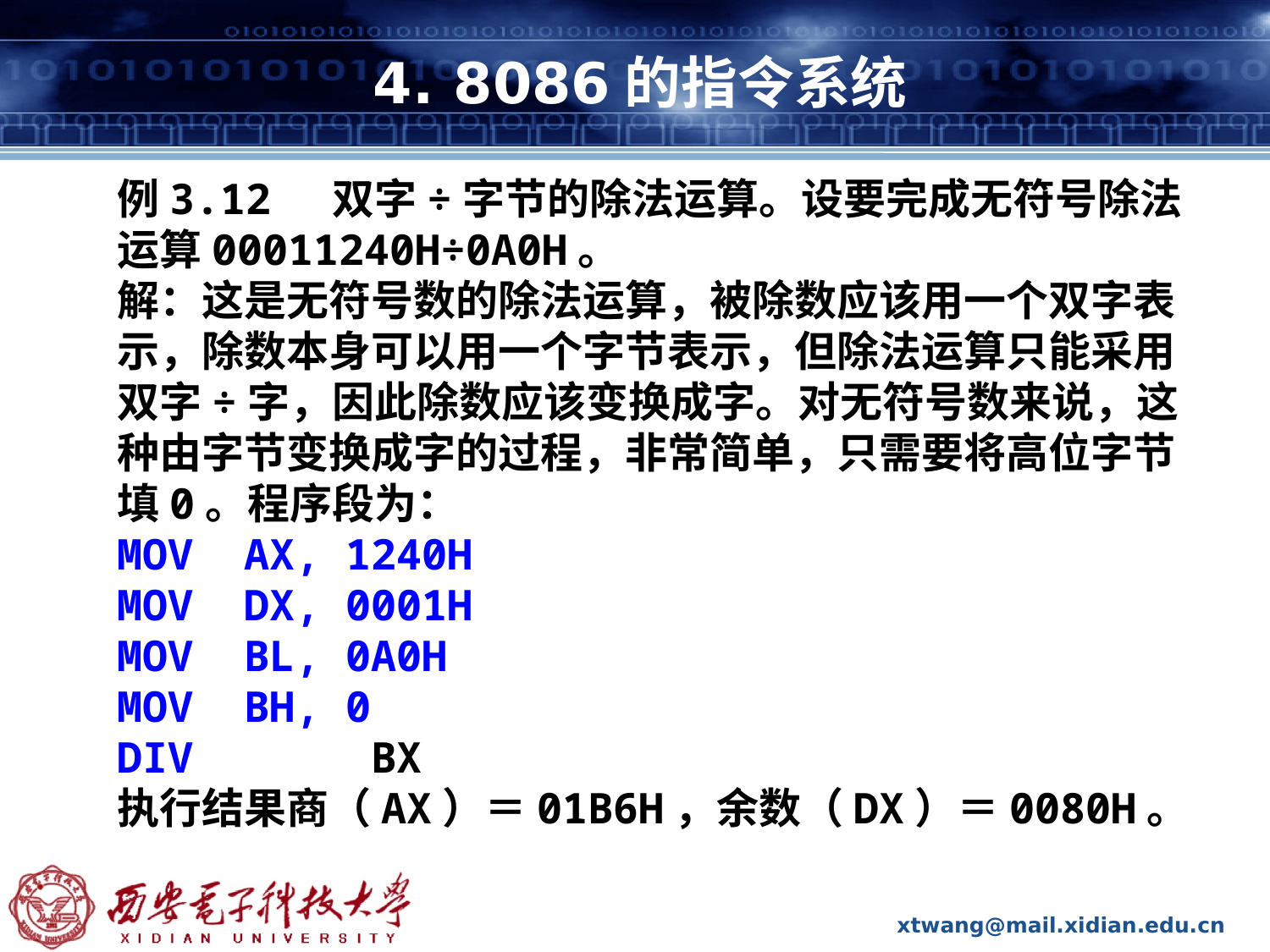

# 4. 8086的指令系统
例3.12  双字÷字节的除法运算。设要完成无符号除法运算00011240H÷0A0H。
解：这是无符号数的除法运算，被除数应该用一个双字表示，除数本身可以用一个字节表示，但除法运算只能采用双字÷字，因此除数应该变换成字。对无符号数来说，这种由字节变换成字的过程，非常简单，只需要将高位字节填0。程序段为：
MOV	AX, 1240H
MOV	DX, 0001H
MOV	BL, 0A0H
MOV	BH, 0
DIV		BX
执行结果商（AX）＝01B6H，余数（DX）＝0080H。